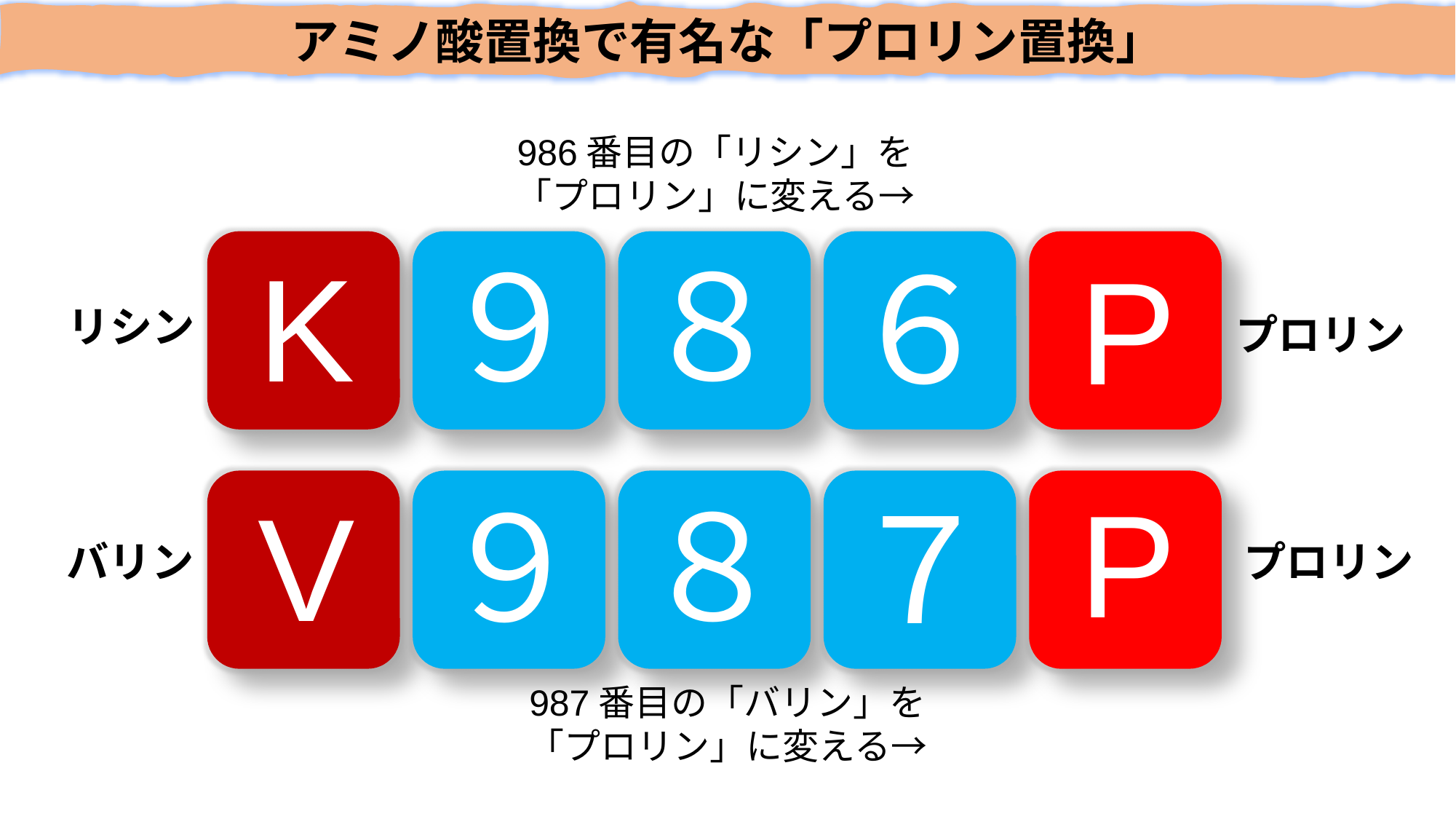

アミノ酸置換で有名な「プロリン置換」
986番目の「リシン」を
「プロリン」に変える→
８
９
K

６
P
リシン
プロリン
P
８
V
９

７
プロリン
バリン
987番目の「バリン」を
「プロリン」に変える→